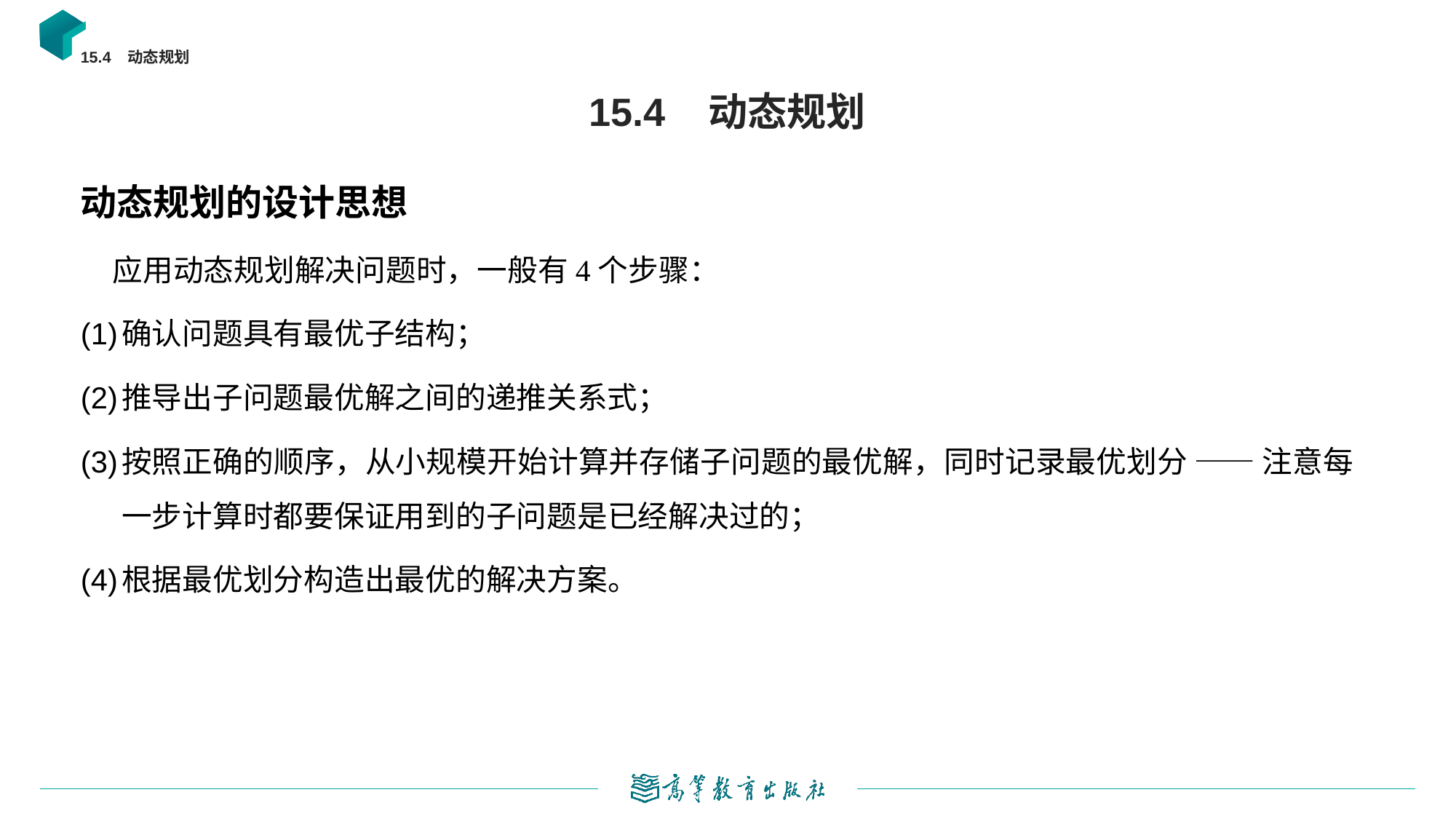

15.4   动态规划
# 15.4   动态规划
动态规划的设计思想
应用动态规划解决问题时，一般有4个步骤：
确认问题具有最优子结构；
推导出子问题最优解之间的递推关系式；
按照正确的顺序，从小规模开始计算并存储子问题的最优解，同时记录最优划分 —— 注意每一步计算时都要保证用到的子问题是已经解决过的；
根据最优划分构造出最优的解决方案。